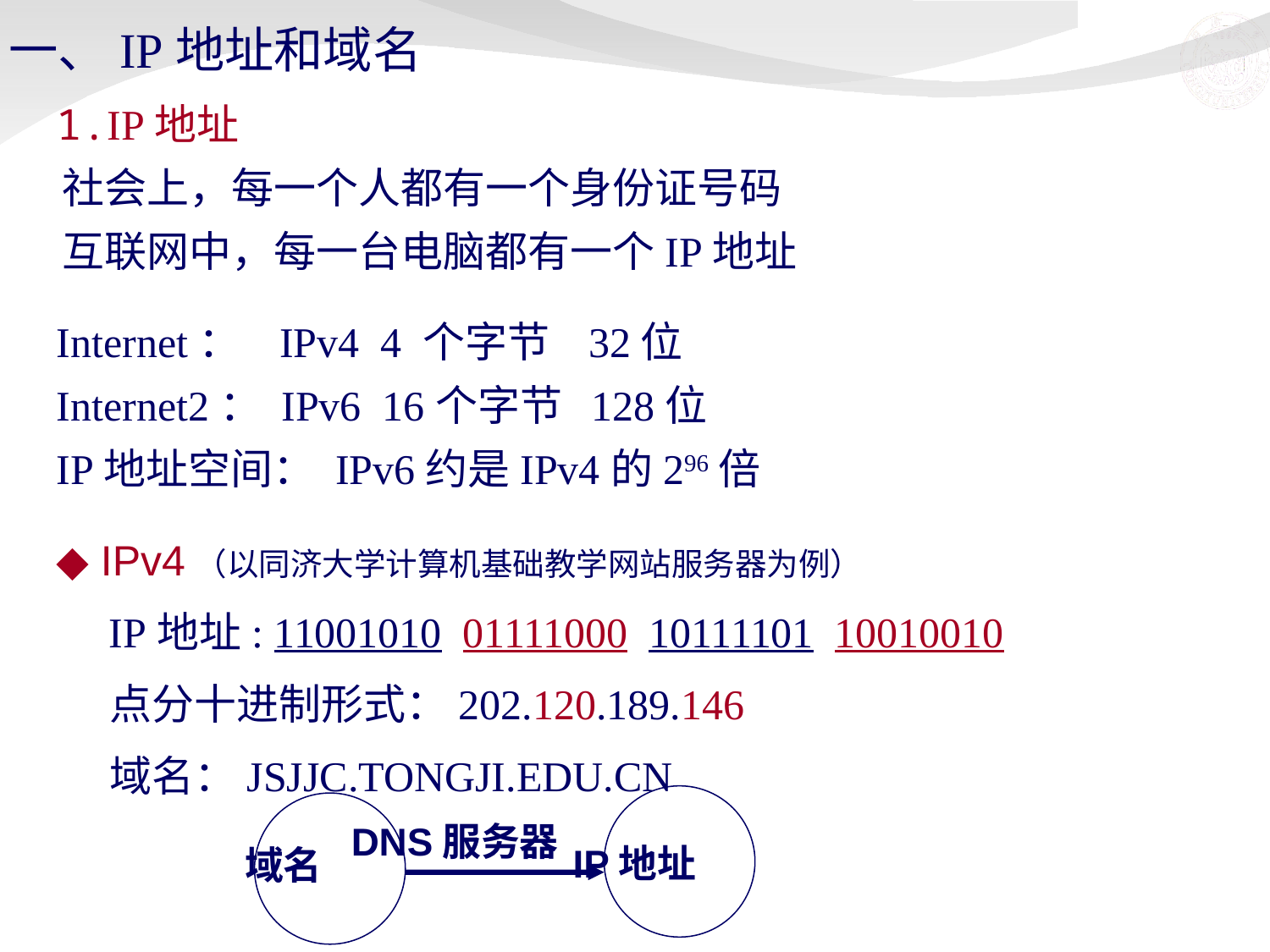

# 一、IP地址和域名
    1.IP地址
    社会上，每一个人都有一个身份证号码
    互联网中，每一台电脑都有一个IP地址
    Internet：   IPv4  4 个字节   32位
    Internet2： IPv6  16个字节  128位
    IP地址空间： IPv6约是IPv4的296倍
    ◆ IPv4（以同济大学计算机基础教学网站服务器为例）
         IP地址: 11001010  01111000  10111101  10010010
         点分十进制形式：202.120.189.146
         域名：JSJJC.TONGJI.EDU.CN

DNS服务器
IP地址
域名